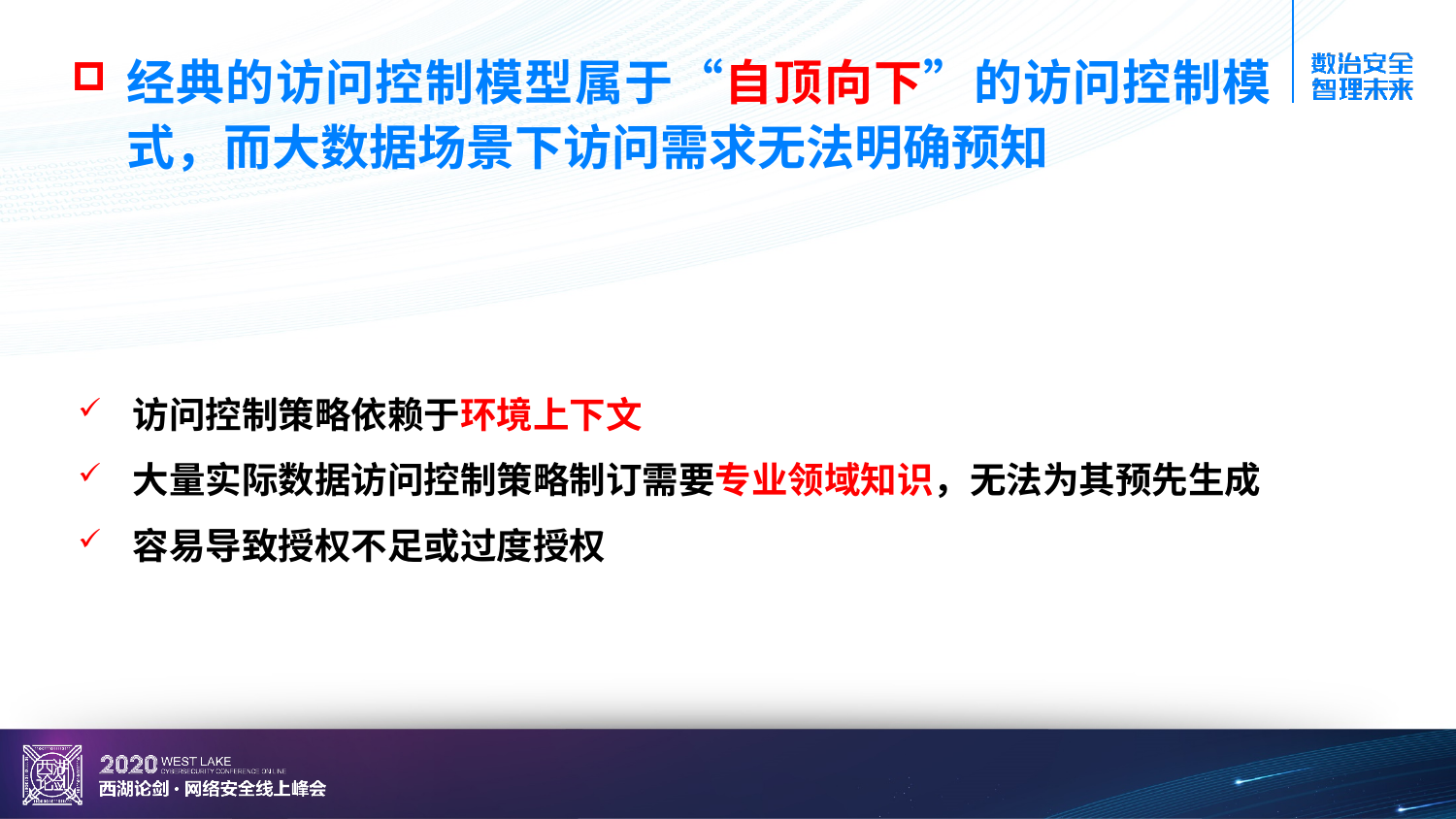

经典的访问控制模型属于“自顶向下”的访问控制模式，而大数据场景下访问需求无法明确预知
访问控制策略依赖于环境上下文
大量实际数据访问控制策略制订需要专业领域知识，无法为其预先生成
容易导致授权不足或过度授权